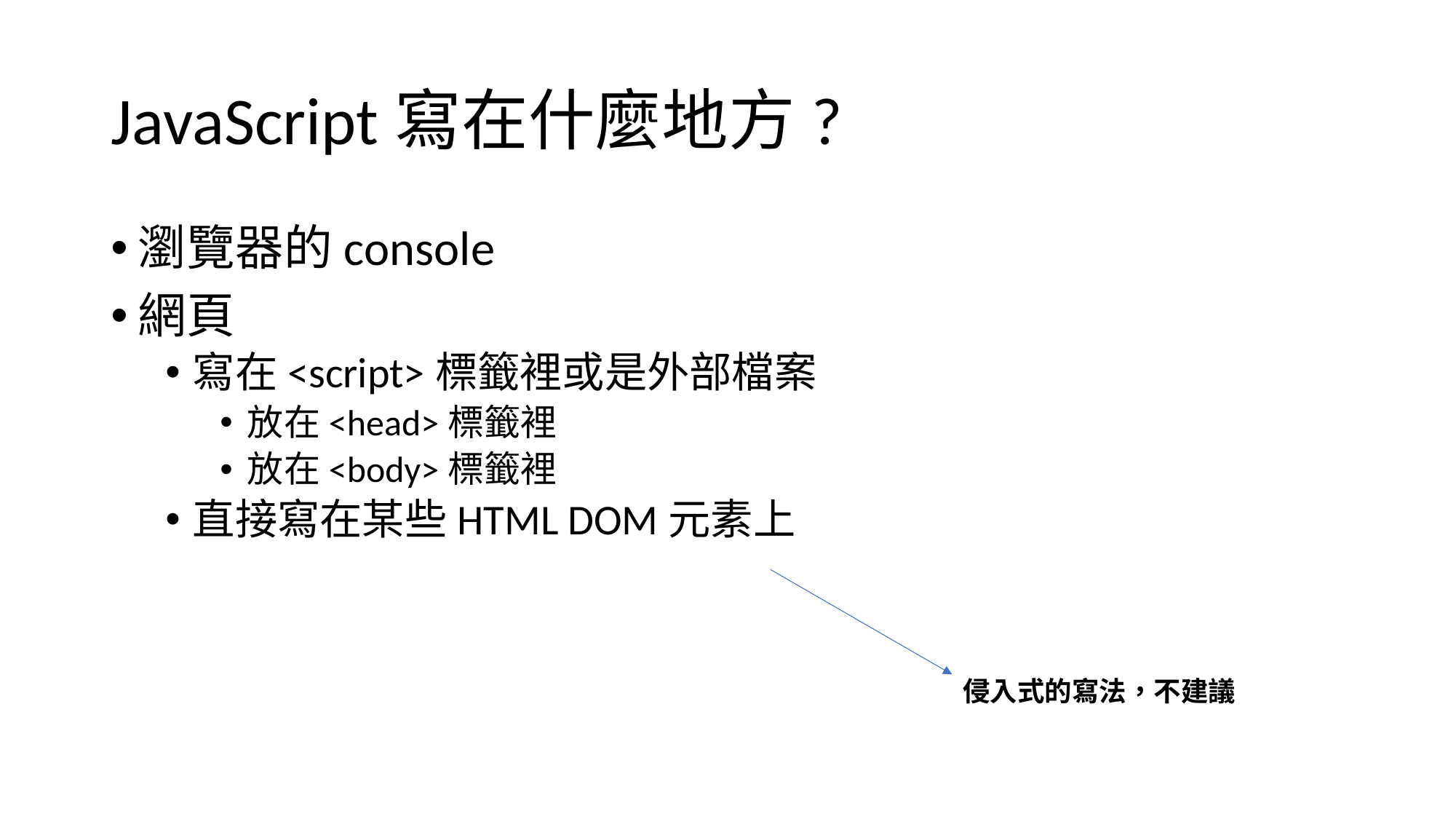

# JavaScript寫在什麼地方?
瀏覽器的console
網頁
寫在<script>標籤裡或是外部檔案
放在<head>標籤裡
放在<body>標籤裡
直接寫在某些HTML DOM元素上
侵入式的寫法，不建議